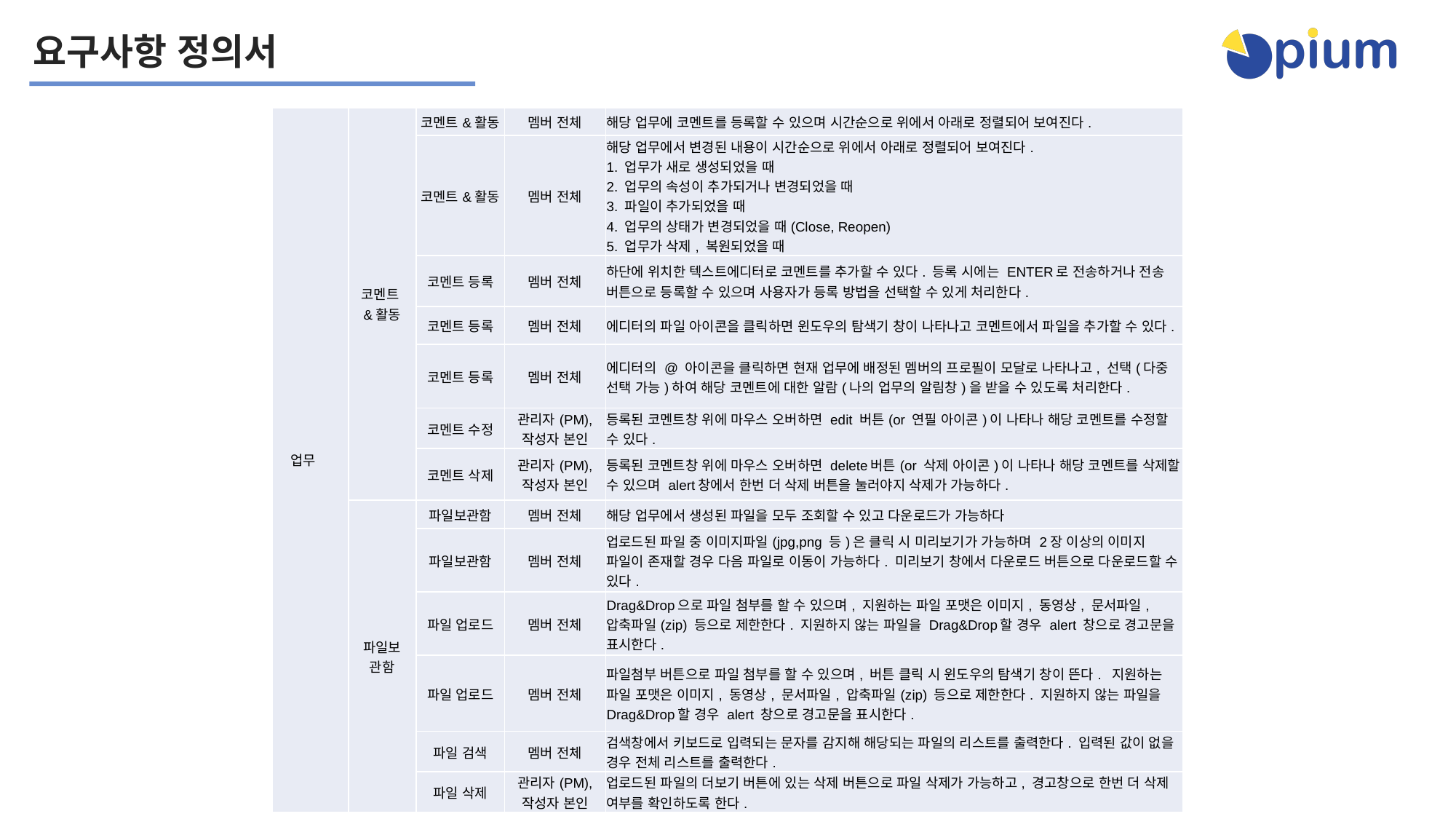

요구사항 정의서
| 업무 | 코멘트&활동 | 코멘트&활동 | 멤버 전체 | 해당 업무에 코멘트를 등록할 수 있으며 시간순으로 위에서 아래로 정렬되어 보여진다. |
| --- | --- | --- | --- | --- |
|  |  | 코멘트&활동 | 멤버 전체 | 해당 업무에서 변경된 내용이 시간순으로 위에서 아래로 정렬되어 보여진다. 1. 업무가 새로 생성되었을 때 2. 업무의 속성이 추가되거나 변경되었을 때 3. 파일이 추가되었을 때 4. 업무의 상태가 변경되었을 때(Close, Reopen) 5. 업무가 삭제, 복원되었을 때 |
|  |  | 코멘트 등록 | 멤버 전체 | 하단에 위치한 텍스트에디터로 코멘트를 추가할 수 있다. 등록 시에는 ENTER로 전송하거나 전송 버튼으로 등록할 수 있으며 사용자가 등록 방법을 선택할 수 있게 처리한다. |
|  |  | 코멘트 등록 | 멤버 전체 | 에디터의 파일 아이콘을 클릭하면 윈도우의 탐색기 창이 나타나고 코멘트에서 파일을 추가할 수 있다. |
|  |  | 코멘트 등록 | 멤버 전체 | 에디터의 @ 아이콘을 클릭하면 현재 업무에 배정된 멤버의 프로필이 모달로 나타나고, 선택(다중 선택 가능)하여 해당 코멘트에 대한 알람(나의 업무의 알림창)을 받을 수 있도록 처리한다. |
|  |  | 코멘트 수정 | 관리자(PM), 작성자 본인 | 등록된 코멘트창 위에 마우스 오버하면 edit 버튼(or 연필 아이콘)이 나타나 해당 코멘트를 수정할 수 있다. |
|  |  | 코멘트 삭제 | 관리자(PM), 작성자 본인 | 등록된 코멘트창 위에 마우스 오버하면 delete버튼(or 삭제 아이콘)이 나타나 해당 코멘트를 삭제할 수 있으며 alert창에서 한번 더 삭제 버튼을 눌러야지 삭제가 가능하다. |
|  | 파일보관함 | 파일보관함 | 멤버 전체 | 해당 업무에서 생성된 파일을 모두 조회할 수 있고 다운로드가 가능하다 |
|  |  | 파일보관함 | 멤버 전체 | 업로드된 파일 중 이미지파일(jpg,png 등)은 클릭 시 미리보기가 가능하며 2장 이상의 이미지 파일이 존재할 경우 다음 파일로 이동이 가능하다. 미리보기 창에서 다운로드 버튼으로 다운로드할 수 있다. |
|  |  | 파일 업로드 | 멤버 전체 | Drag&Drop으로 파일 첨부를 할 수 있으며, 지원하는 파일 포맷은 이미지, 동영상, 문서파일, 압축파일(zip) 등으로 제한한다. 지원하지 않는 파일을 Drag&Drop할 경우 alert 창으로 경고문을 표시한다. |
|  |  | 파일 업로드 | 멤버 전체 | 파일첨부 버튼으로 파일 첨부를 할 수 있으며, 버튼 클릭 시 윈도우의 탐색기 창이 뜬다. 지원하는 파일 포맷은 이미지, 동영상, 문서파일, 압축파일(zip) 등으로 제한한다. 지원하지 않는 파일을 Drag&Drop할 경우 alert 창으로 경고문을 표시한다. |
|  |  | 파일 검색 | 멤버 전체 | 검색창에서 키보드로 입력되는 문자를 감지해 해당되는 파일의 리스트를 출력한다. 입력된 값이 없을 경우 전체 리스트를 출력한다. |
|  |  | 파일 삭제 | 관리자(PM), 작성자 본인 | 업로드된 파일의 더보기 버튼에 있는 삭제 버튼으로 파일 삭제가 가능하고, 경고창으로 한번 더 삭제 여부를 확인하도록 한다. |